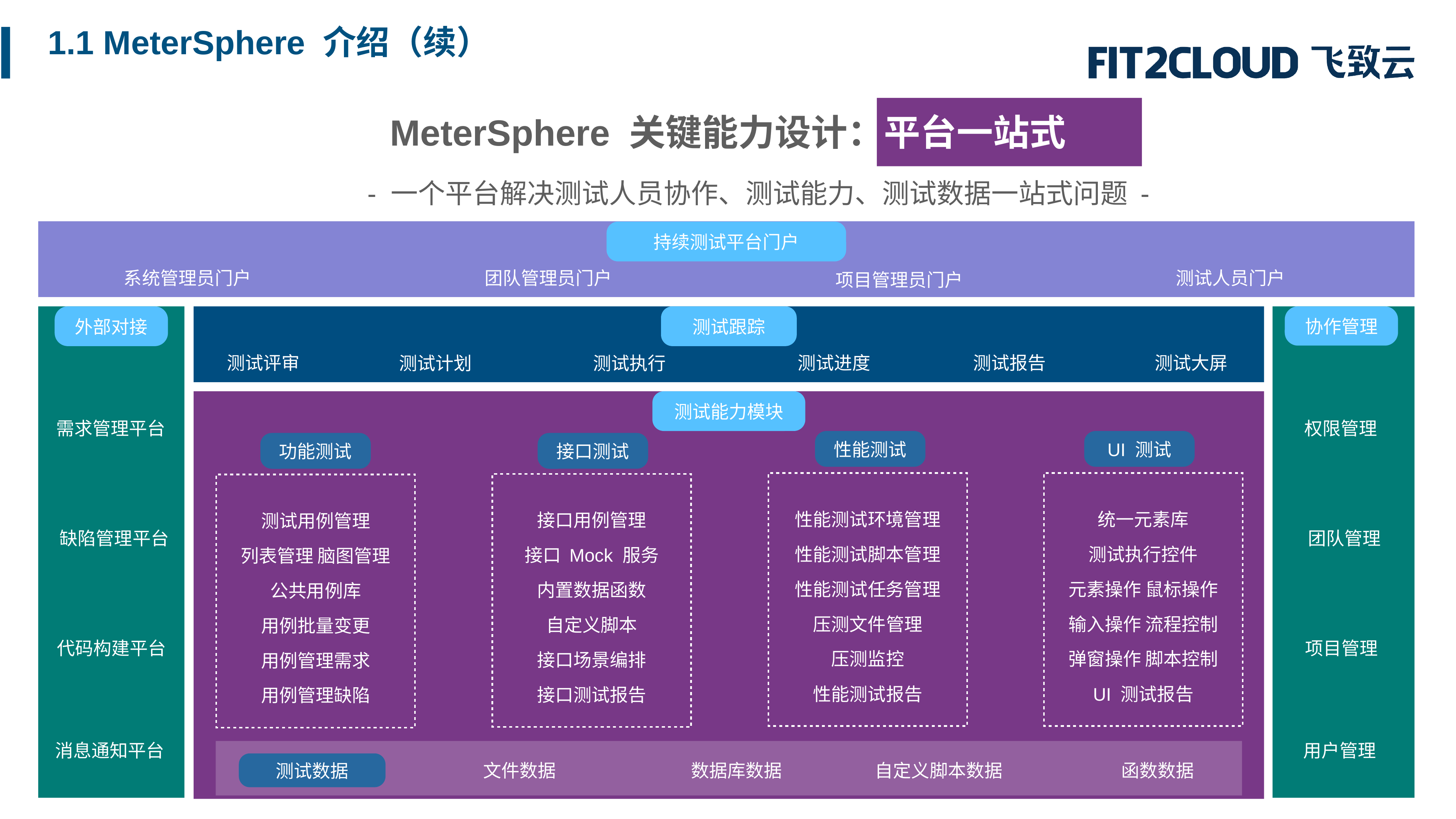

1.1 MeterSphere 介绍（续）

MeterSphere 关键能力设计：平台一站式
- 一个平台解决测试人员协作、测试能力、测试数据一站式问题 -

持续测试平台门户
系统管理员门户
团队管理员门户
测试人员门户
项目管理员门户

外部对接
需求管理平台
缺陷管理平台
代码构建平台
消息通知平台

测试跟踪
测试评审
测试进度
测试报告
测试大屏
测试计划
测试执行

协作管理
权限管理
团队管理
项目管理
用户管理

测试能力模块
性能测试
UI 测试
功能测试
接口测试
性能测试环境管理
性能测试脚本管理
性能测试任务管理
压测文件管理
压测监控
性能测试报告
统一元素库
测试执行控件
元素操作 鼠标操作
输入操作 流程控制
弹窗操作 脚本控制
UI 测试报告
接口用例管理
接口 Mock 服务
内置数据函数
自定义脚本
接口场景编排
接口测试报告
测试用例管理
列表管理 脑图管理
公共用例库
用例批量变更
用例管理需求
用例管理缺陷

文件数据
数据库数据
自定义脚本数据
函数数据
测试数据